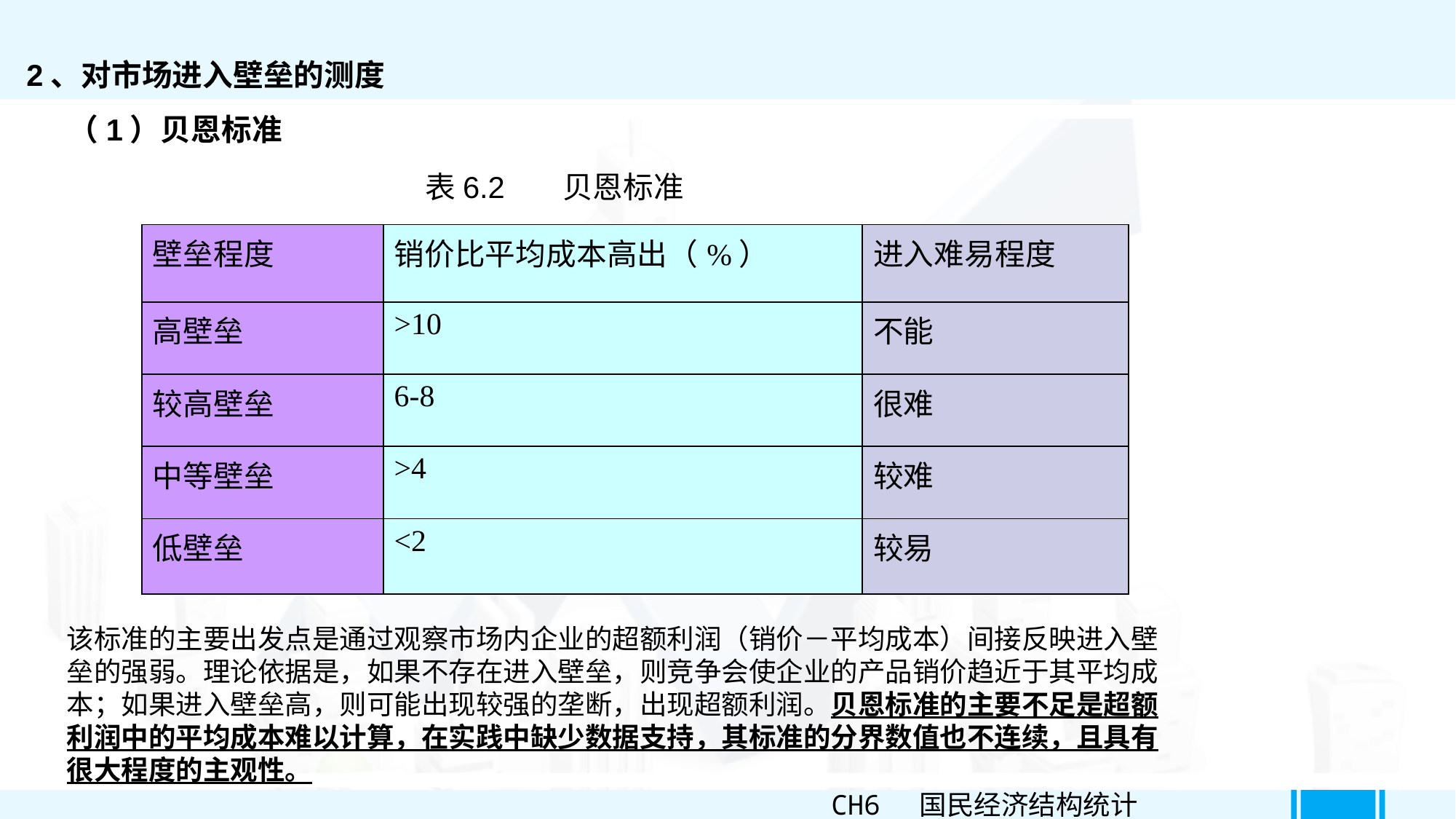

2、对市场进入壁垒的测度
     （1）贝恩标准

表6.2      贝恩标准

| 壁垒程度 | 销价比平均成本高出（%） | 进入难易程度 |
| --- | --- | --- |
| 高壁垒 | >10 | 不能 |
| 较高壁垒 | 6-8 | 很难 |
| 中等壁垒 | >4 | 较难 |
| 低壁垒 | <2 | 较易 |
该标准的主要出发点是通过观察市场内企业的超额利润（销价－平均成本）间接反映进入壁垒的强弱。理论依据是，如果不存在进入壁垒，则竞争会使企业的产品销价趋近于其平均成本；如果进入壁垒高，则可能出现较强的垄断，出现超额利润。贝恩标准的主要不足是超额利润中的平均成本难以计算，在实践中缺少数据支持，其标准的分界数值也不连续，且具有很大程度的主观性。
CH6  国民经济结构统计
27